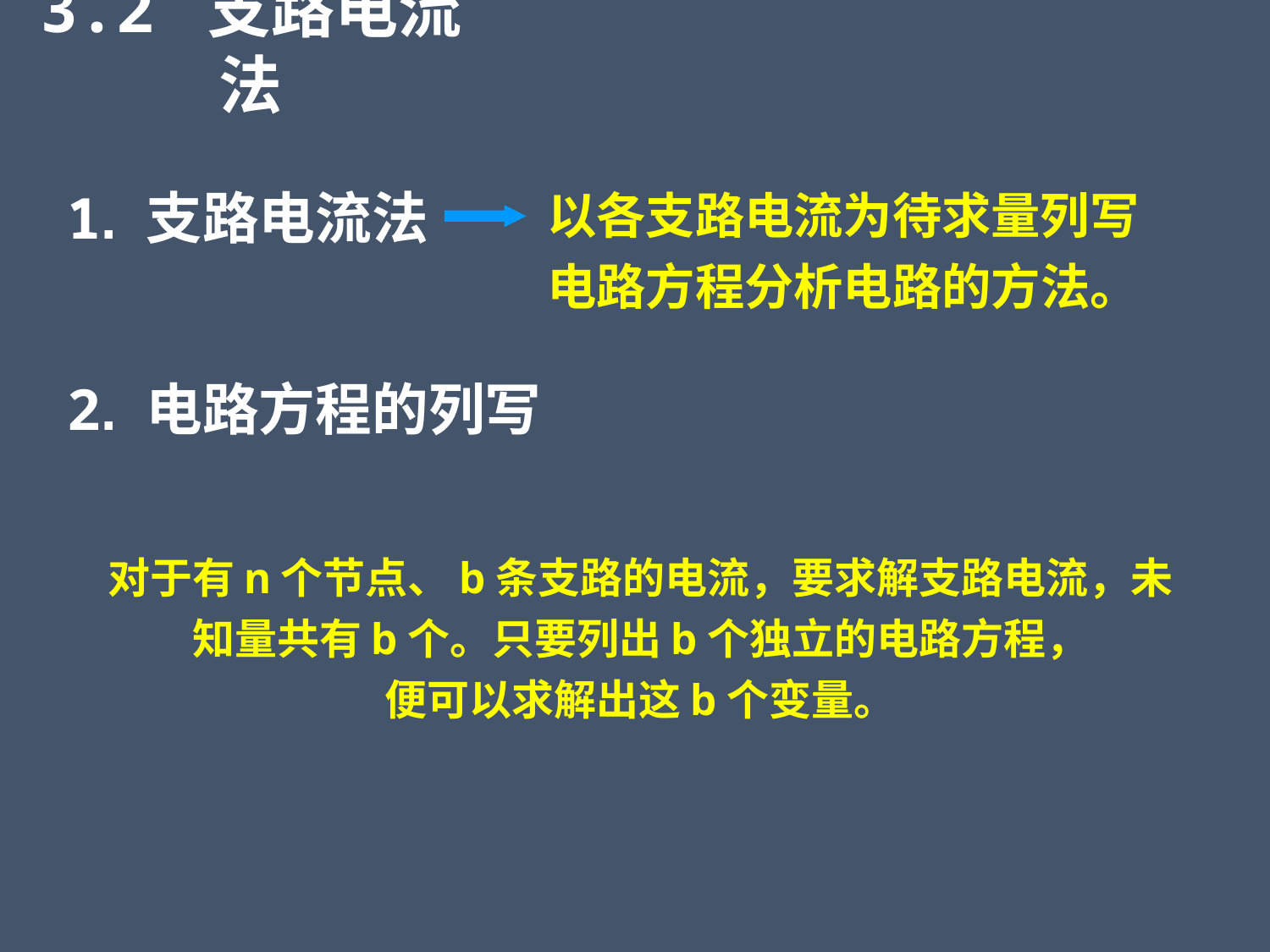

3.2 支路电流法
以各支路电流为待求量列写电路方程分析电路的方法。
1. 支路电流法

2. 电路方程的列写
对于有n个节点、b条支路的电流，要求解支路电流，未知量共有b个。只要列出b个独立的电路方程，
便可以求解出这b个变量。